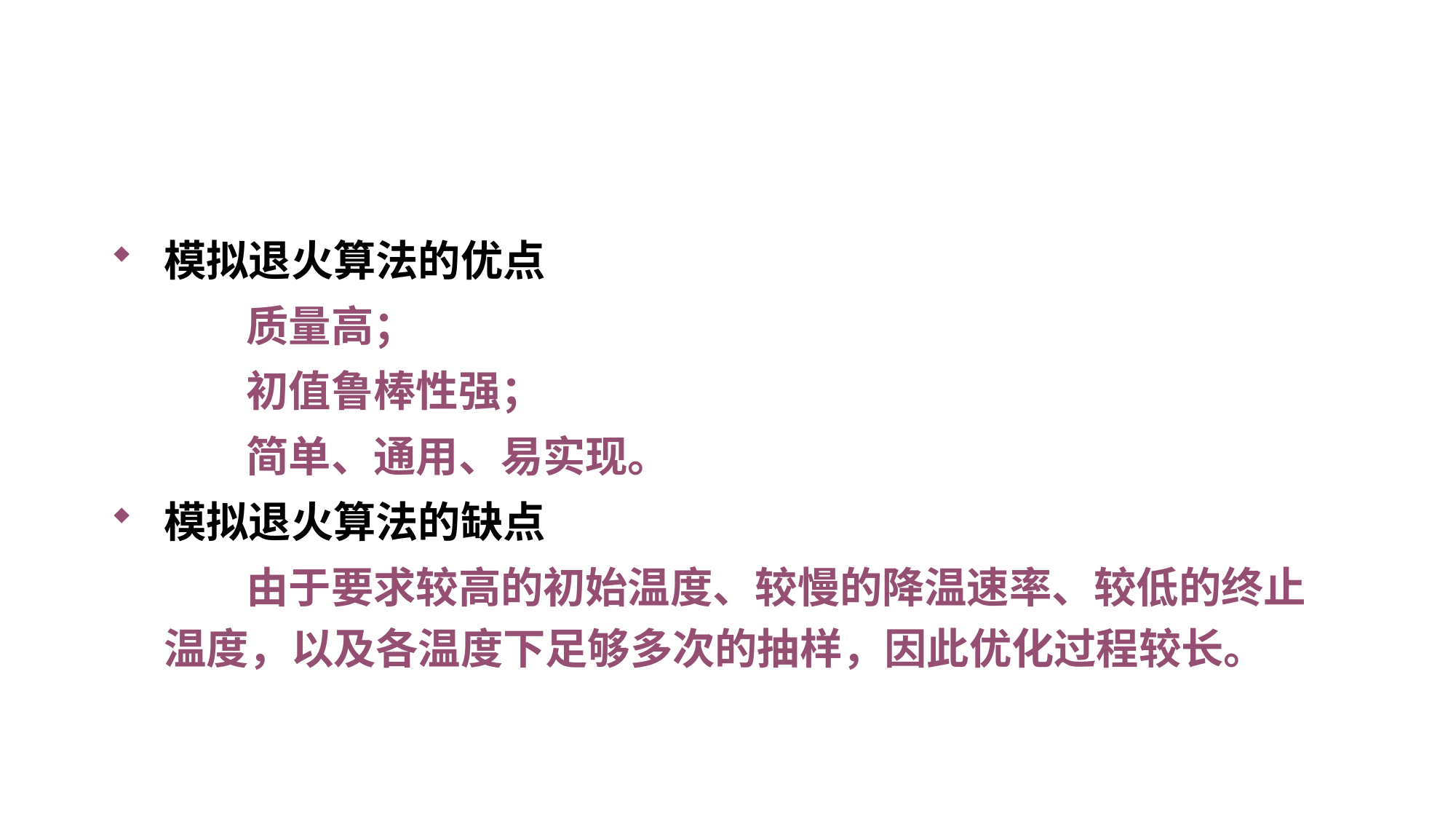

#
模拟退火算法的优点
             质量高；
             初值鲁棒性强；
             简单、通用、易实现。
模拟退火算法的缺点
             由于要求较高的初始温度、较慢的降温速率、较低的终止温度，以及各温度下足够多次的抽样，因此优化过程较长。